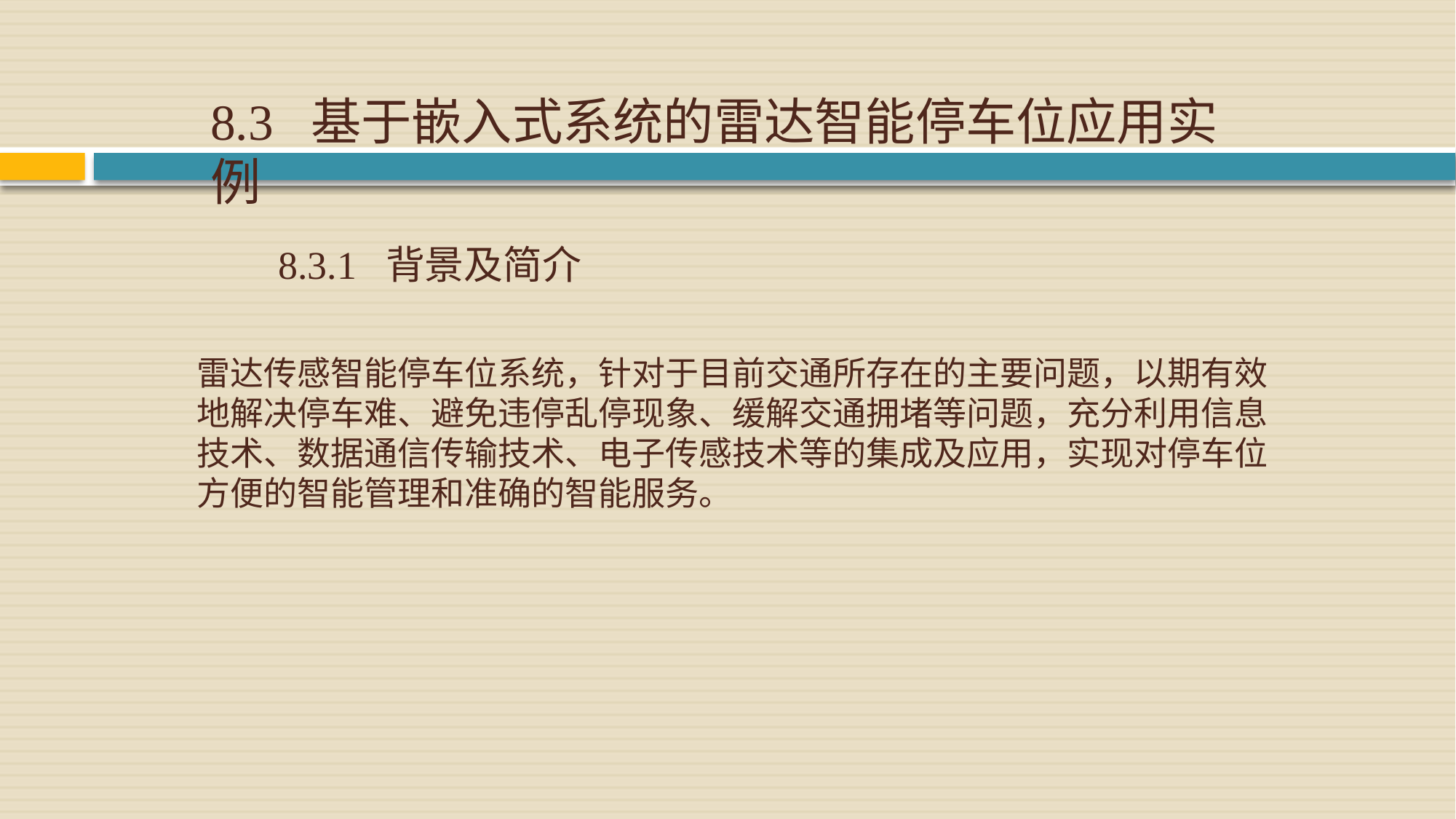

8.3  基于嵌入式系统的雷达智能停车位应用实例
8.3.1  背景及简介
# 雷达传感智能停车位系统，针对于目前交通所存在的主要问题，以期有效地解决停车难、避免违停乱停现象、缓解交通拥堵等问题，充分利用信息技术、数据通信传输技术、电子传感技术等的集成及应用，实现对停车位方便的智能管理和准确的智能服务。